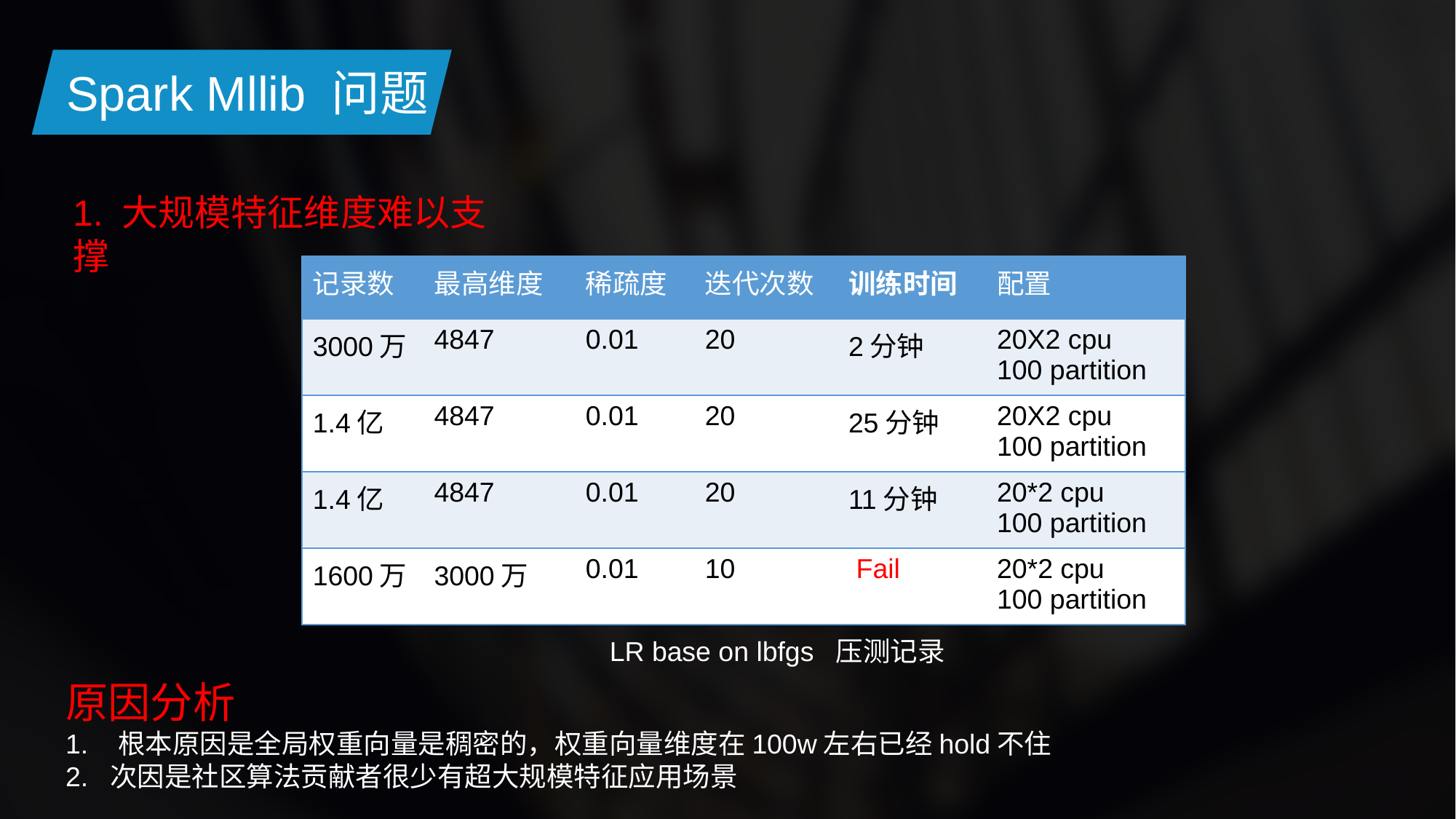

Spark Mllib 问题
1. 大规模特征维度难以支撑
| 记录数 | 最高维度 | 稀疏度 | 迭代次数 | 训练时间 | 配置 |
| --- | --- | --- | --- | --- | --- |
| 3000万 | 4847 | 0.01 | 20 | 2分钟 | 20X2 cpu 100 partition |
| 1.4亿 | 4847 | 0.01 | 20 | 25分钟 | 20X2 cpu 100 partition |
| 1.4亿 | 4847 | 0.01 | 20 | 11分钟 | 20\*2 cpu 100 partition |
| 1600万 | 3000万 | 0.01 | 10 | Fail | 20\*2 cpu 100 partition |
LR base on lbfgs  压测记录
原因分析
1.   根本原因是全局权重向量是稠密的，权重向量维度在100w左右已经hold不住
2.  次因是社区算法贡献者很少有超大规模特征应用场景